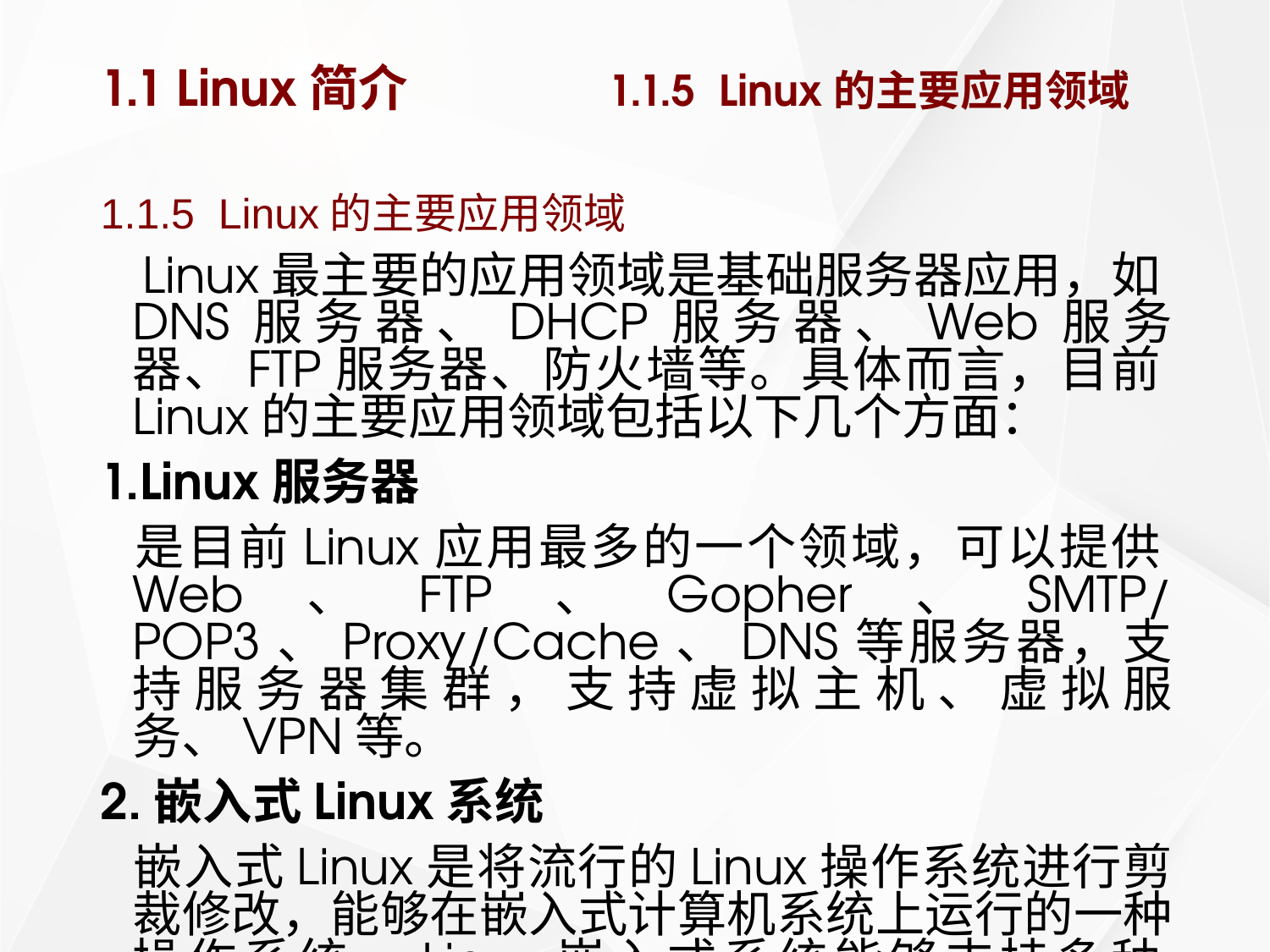

# 1.1 Linux简介		1.1.5  Linux的主要应用领域
1.1.5  Linux的主要应用领域
   Linux最主要的应用领域是基础服务器应用，如DNS服务器、DHCP服务器、Web服务器、FTP服务器、防火墙等。具体而言，目前Linux的主要应用领域包括以下几个方面：
1.Linux服务器
	是目前Linux应用最多的一个领域，可以提供Web、FTP、Gopher、SMTP/POP3、Proxy/Cache、DNS等服务器，支持服务器集群，支持虚拟主机、虚拟服务、VPN等。
2.嵌入式Linux系统
	嵌入式Linux是将流行的Linux操作系统进行剪裁修改，能够在嵌入式计算机系统上运行的一种操作系统。Linux嵌入式系统能够支持多种CPU和硬件平台，性能稳定，剪裁性好，开发和使用容易。其中包括Embedix、uCLinux、muLinux等。